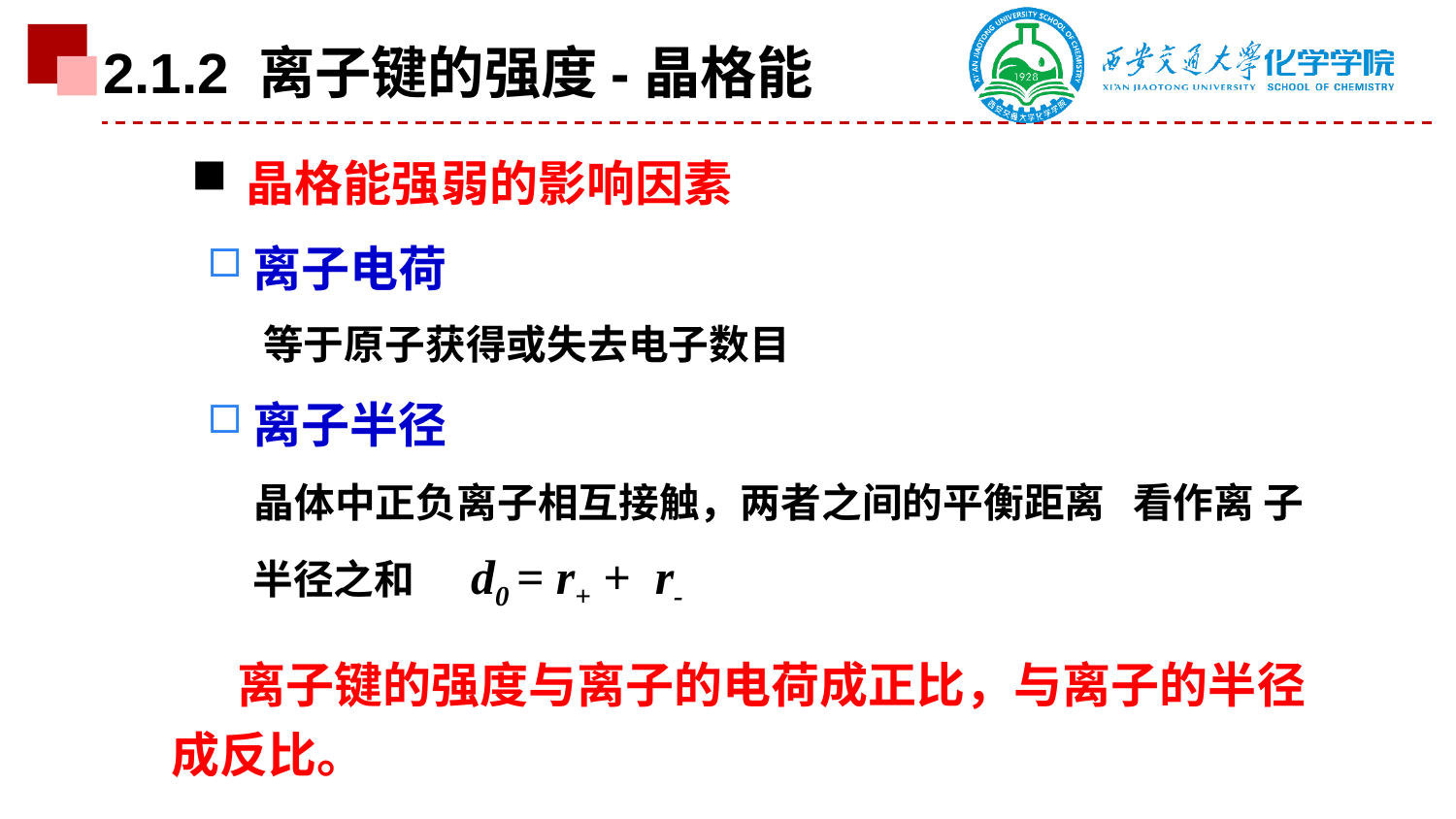

2.1.2 离子键的强度-晶格能

离子电荷
     等于原子获得或失去电子数目
离子半径
    晶体中正负离子相互接触，两者之间的平衡距离   看作离 子半径之和     d0 = r+ +  r-
晶格能强弱的影响因素
     离子键的强度与离子的电荷成正比，与离子的半径成反比。